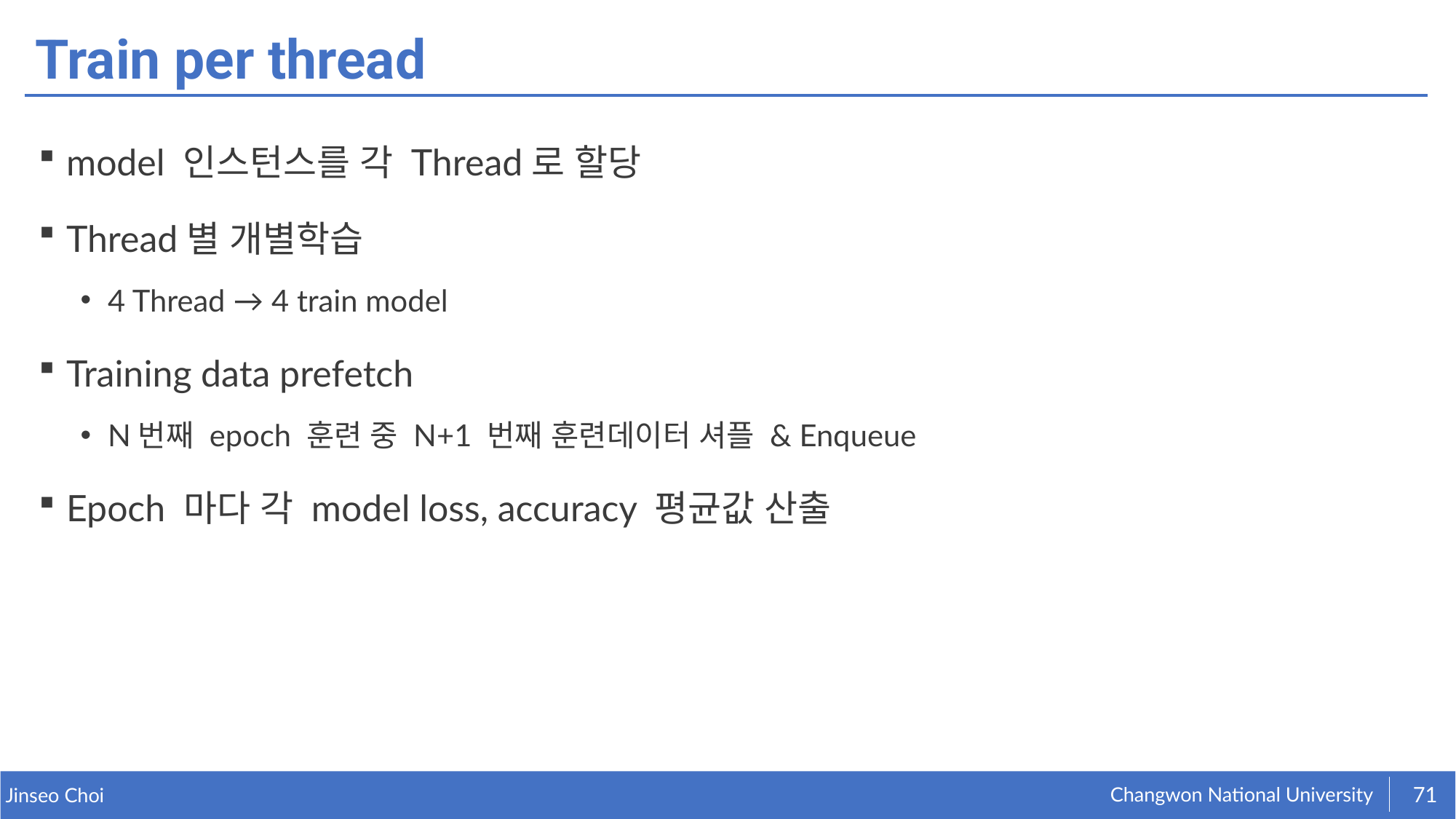

# Train per thread
model 인스턴스를 각 Thread로 할당
Thread별 개별학습
4 Thread → 4 train model
Training data prefetch
N번째 epoch 훈련 중 N+1 번째 훈련데이터 셔플 & Enqueue
Epoch 마다 각 model loss, accuracy 평균값 산출

71